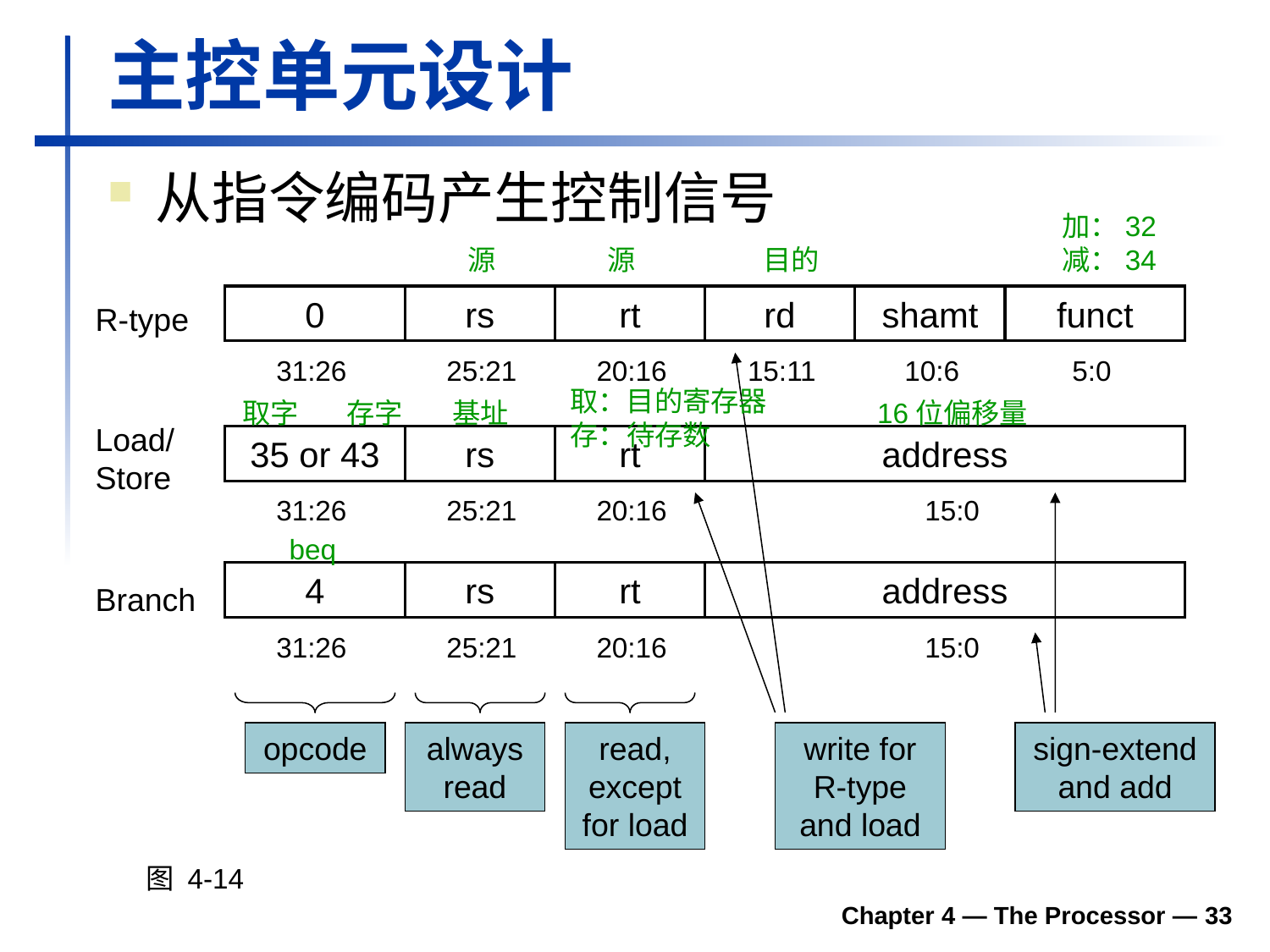

# 主控单元设计
从指令编码产生控制信号
加：32
减：34
源
源
目的
0
rs
rt
rd
shamt
funct
31:26
25:21
20:16
15:11
10:6
5:0
R-type

取：目的寄存器
存：待存数
取字
存字
基址
16位偏移量
Load/
Store
35 or 43
rs
rt
address
31:26
25:21
20:16
15:0

beq
4
rs
rt
address
31:26
25:21
20:16
15:0
Branch

opcode
always read
read, except for load
write for R-type and load
sign-extend and add
图 4-14
Chapter 4 — The Processor — 33